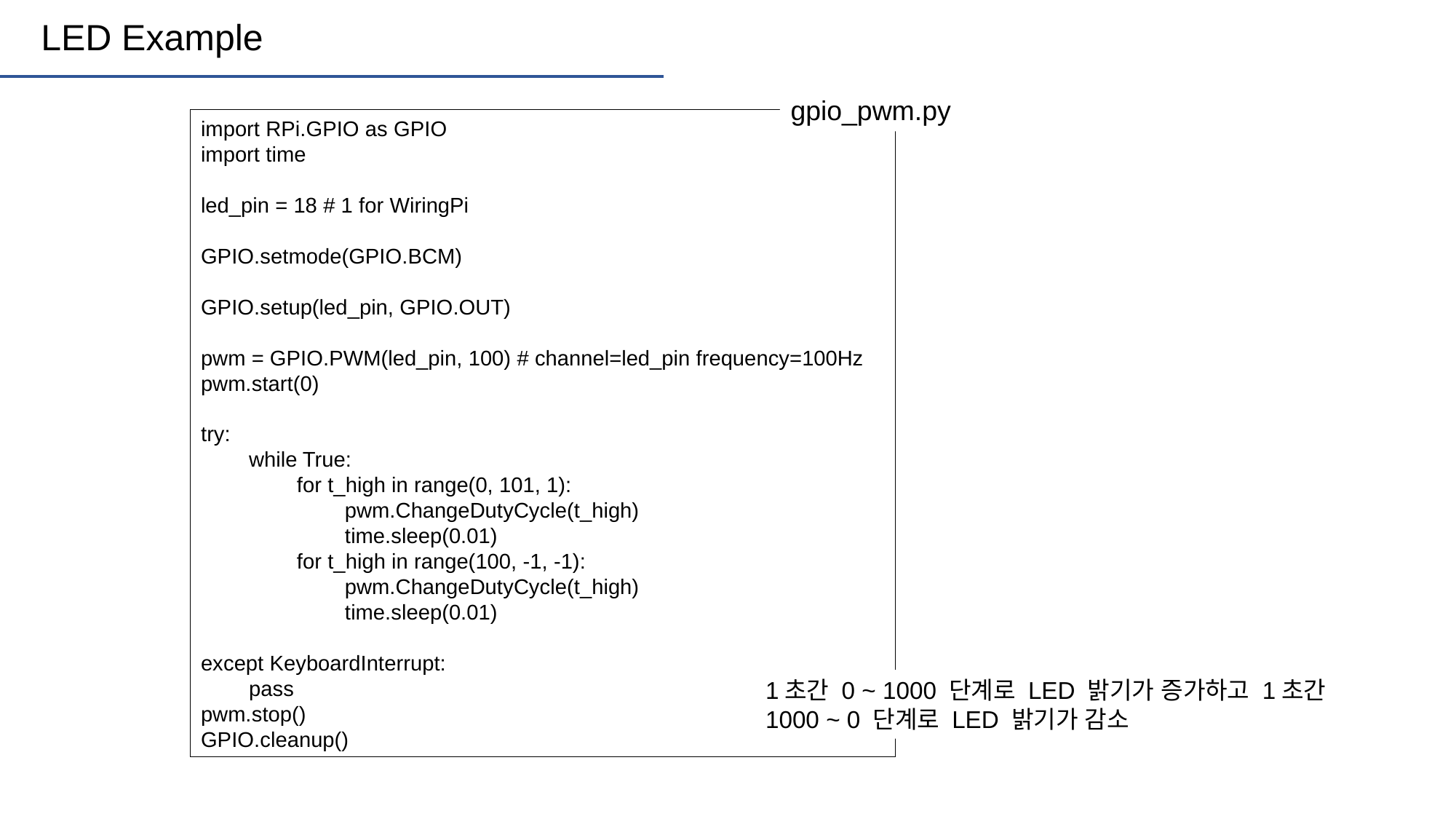

LED Example
gpio_pwm.py
import RPi.GPIO as GPIO
import time

led_pin = 18 # 1 for WiringPi

GPIO.setmode(GPIO.BCM)

GPIO.setup(led_pin, GPIO.OUT)

pwm = GPIO.PWM(led_pin, 100) # channel=led_pin frequency=100Hz
pwm.start(0)

try:
        while True:
                for t_high in range(0, 101, 1):
                        pwm.ChangeDutyCycle(t_high)
                        time.sleep(0.01)
                for t_high in range(100, -1, -1):
                        pwm.ChangeDutyCycle(t_high)
                        time.sleep(0.01)

except KeyboardInterrupt:
        pass
pwm.stop()
GPIO.cleanup()
1초간 0 ~ 1000 단계로 LED 밝기가 증가하고 1초간 1000 ~ 0 단계로 LED 밝기가 감소